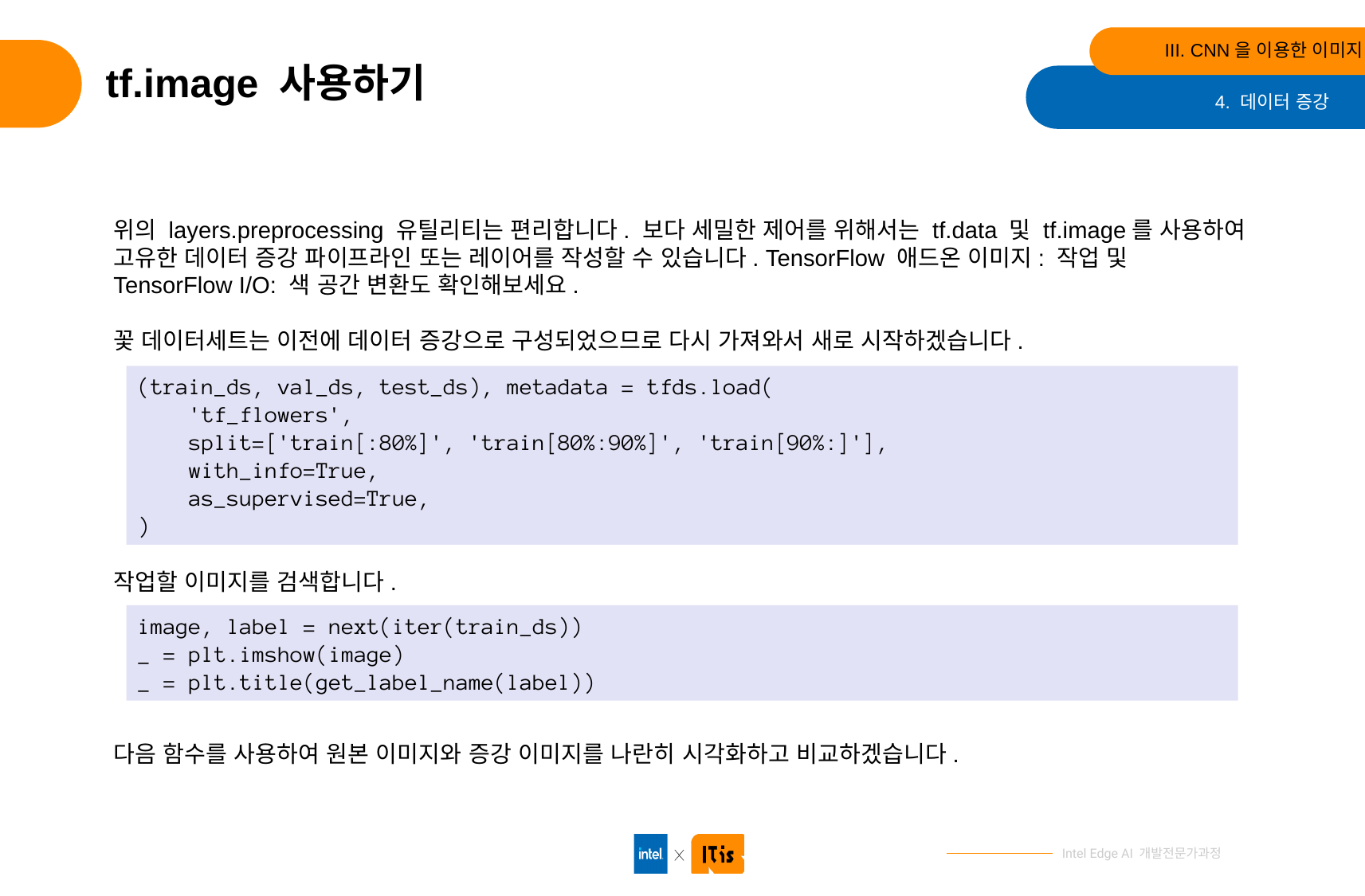

III. CNN을 이용한 이미지 분류
# tf.image 사용하기
4. 데이터 증강

위의 layers.preprocessing 유틸리티는 편리합니다. 보다 세밀한 제어를 위해서는 tf.data 및 tf.image를 사용하여 고유한 데이터 증강 파이프라인 또는 레이어를 작성할 수 있습니다. TensorFlow 애드온 이미지: 작업 및 TensorFlow I/O: 색 공간 변환도 확인해보세요.

꽃 데이터세트는 이전에 데이터 증강으로 구성되었으므로 다시 가져와서 새로 시작하겠습니다.
(train_ds, val_ds, test_ds), metadata = tfds.load(
    'tf_flowers',
    split=['train[:80%]', 'train[80%:90%]', 'train[90%:]'],
    with_info=True,
    as_supervised=True,
)
작업할 이미지를 검색합니다.
image, label = next(iter(train_ds))
_ = plt.imshow(image)
_ = plt.title(get_label_name(label))
다음 함수를 사용하여 원본 이미지와 증강 이미지를 나란히 시각화하고 비교하겠습니다.